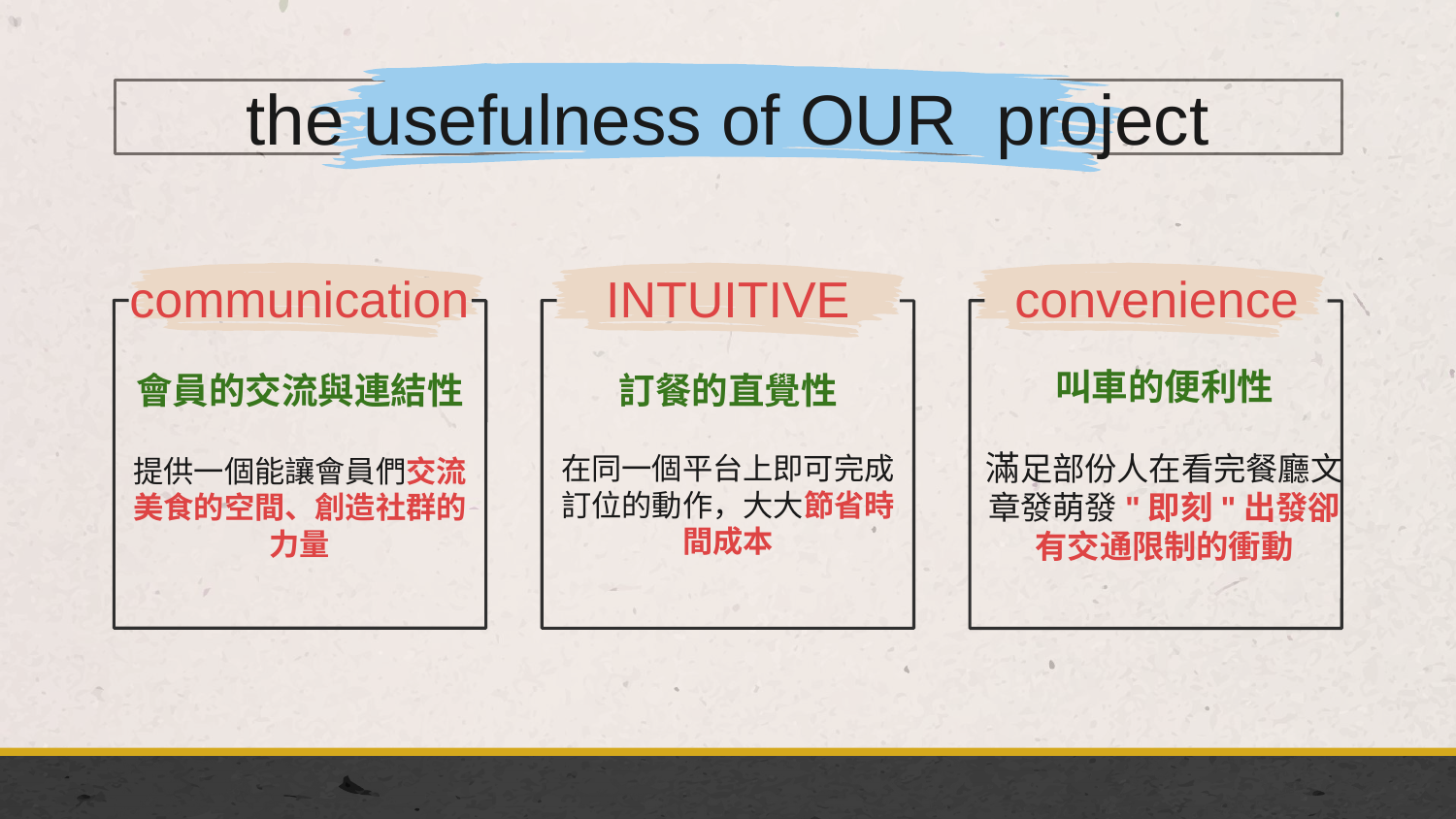

the usefulness of OUR  project
# communication
INTUITIVE
convenience

叫車的便利性

滿足部份人在看完餐廳文章發萌發"即刻"出發卻有交通限制的衝動
會員的交流與連結性

提供一個能讓會員們交流美食的空間、創造社群的力量
訂餐的直覺性

在同一個平台上即可完成訂位的動作，大大節省時間成本